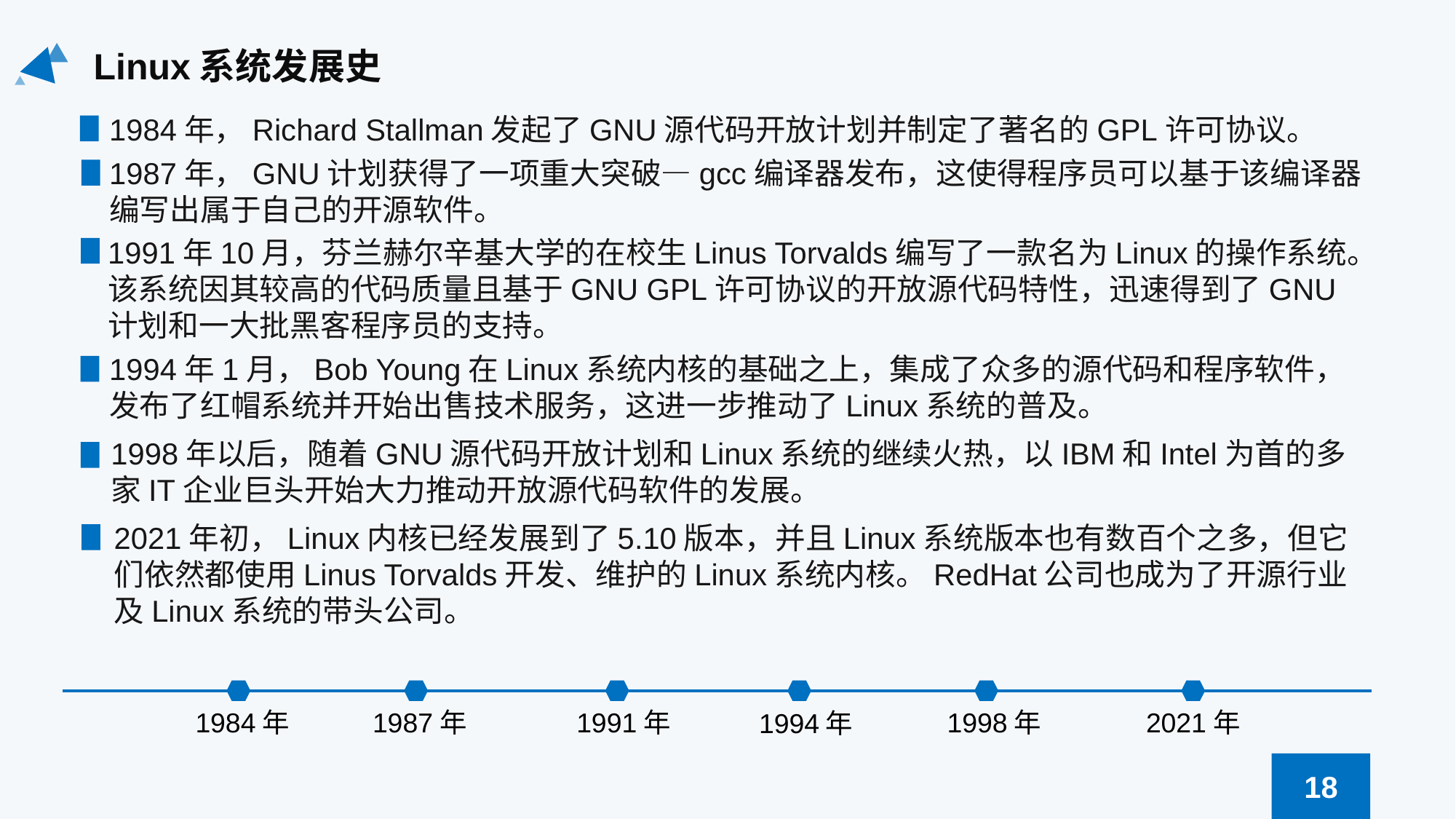

Linux系统发展史

1984年，Richard Stallman发起了GNU源代码开放计划并制定了著名的GPL许可协议。

1987年，GNU计划获得了一项重大突破—gcc编译器发布，这使得程序员可以基于该编译器编写出属于自己的开源软件。

1991年10月，芬兰赫尔辛基大学的在校生Linus Torvalds编写了一款名为Linux的操作系统。该系统因其较高的代码质量且基于GNU GPL许可协议的开放源代码特性，迅速得到了GNU计划和一大批黑客程序员的支持。

1994年1月，Bob Young在Linux系统内核的基础之上，集成了众多的源代码和程序软件，发布了红帽系统并开始出售技术服务，这进一步推动了Linux系统的普及。

1998年以后，随着GNU源代码开放计划和Linux系统的继续火热，以IBM和Intel为首的多家IT企业巨头开始大力推动开放源代码软件的发展。

2021年初，Linux内核已经发展到了5.10版本，并且Linux系统版本也有数百个之多，但它们依然都使用Linus Torvalds开发、维护的Linux系统内核。RedHat公司也成为了开源行业及Linux系统的带头公司。

1984年
1987年
1991年
1998年
2021年
1994年

18